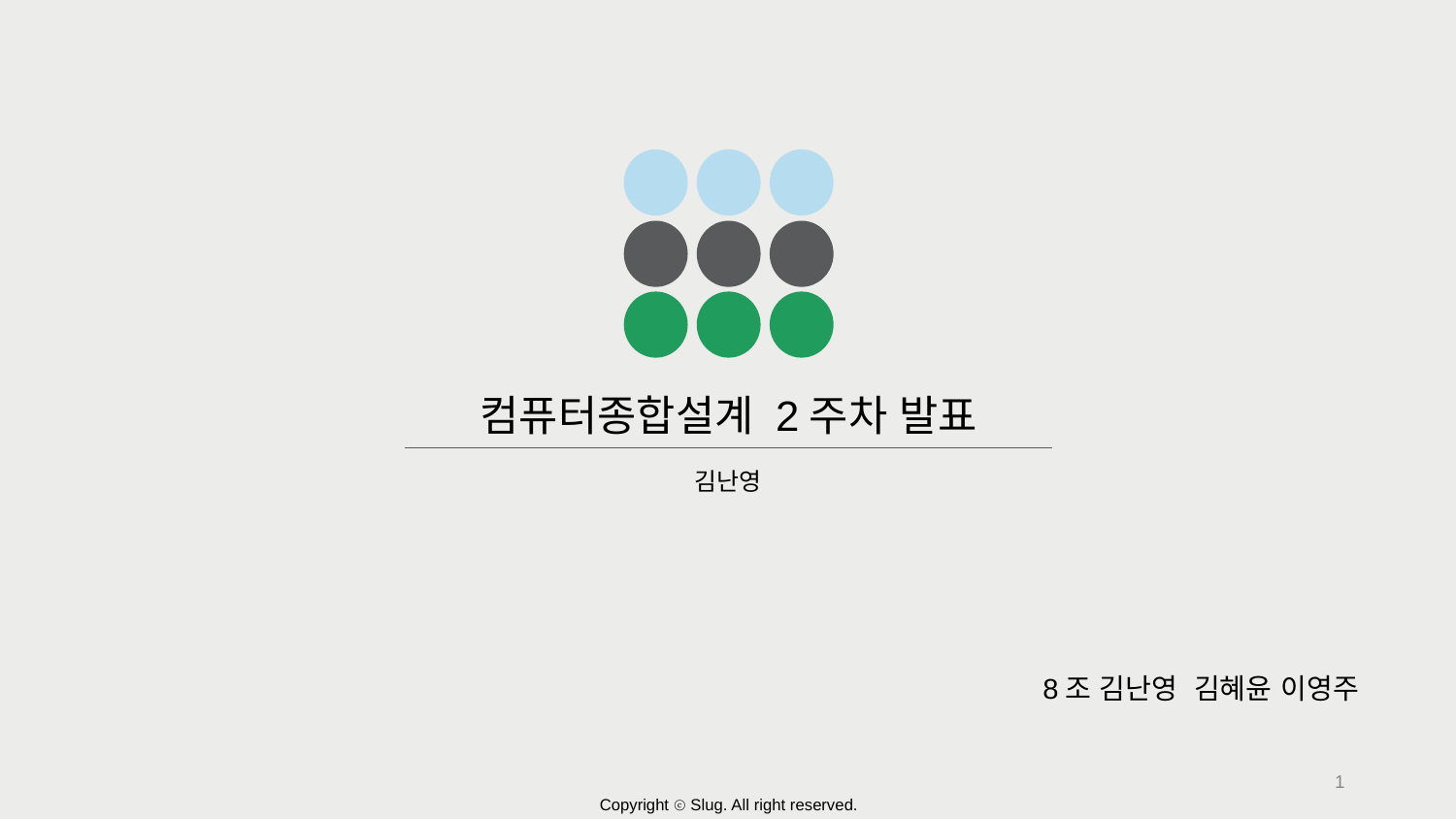

컴퓨터종합설계 2주차 발표
김난영
8조 김난영  김혜윤 이영주
1
Copyright ⓒ Slug. All right reserved.